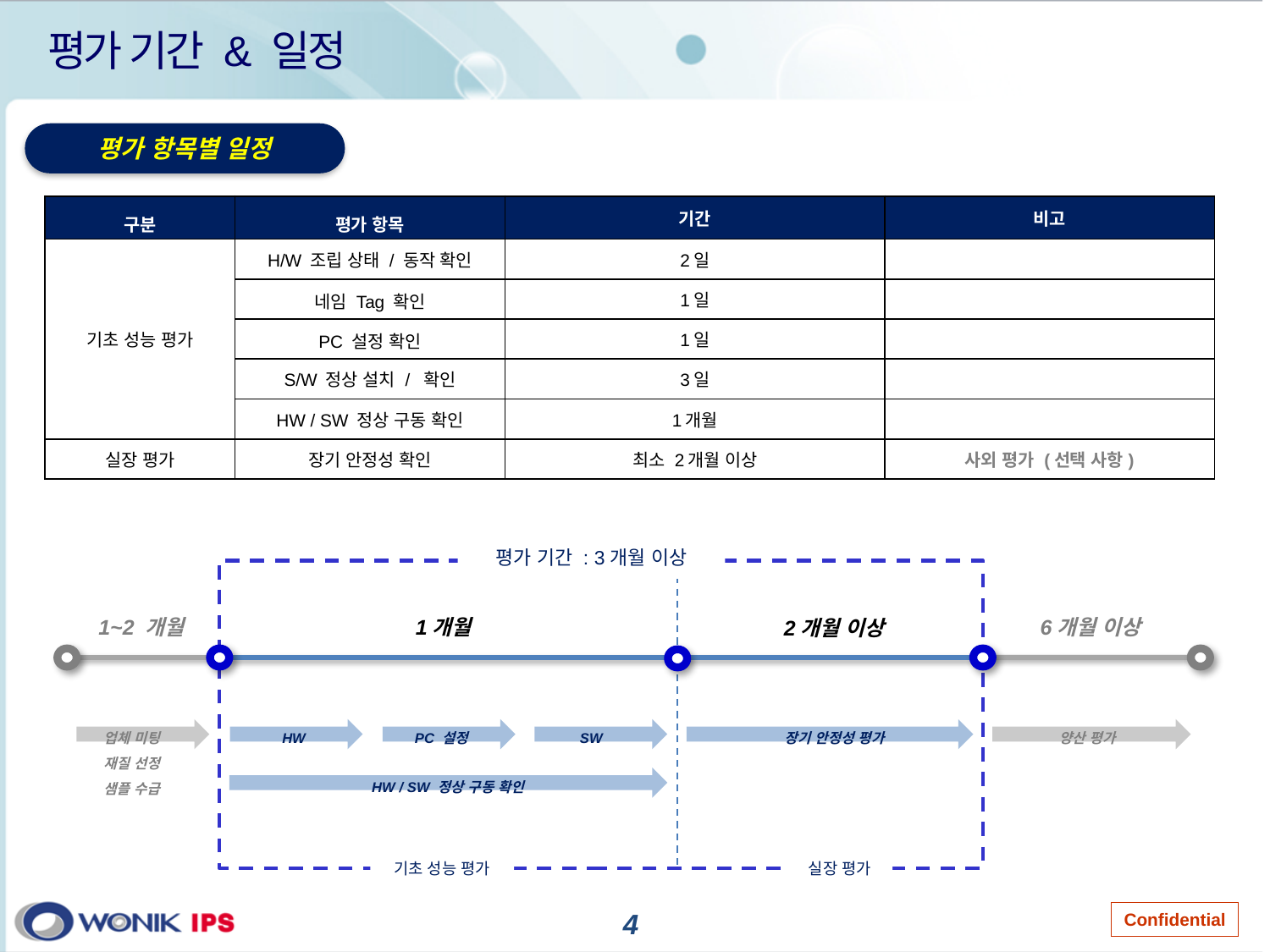

# 평가 기간 & 일정
평가 항목별 일정
| 구분 | 평가 항목 | 기간 | 비고 |
| --- | --- | --- | --- |
| 기초 성능 평가 | H/W 조립 상태 / 동작 확인 | 2일 |  |
|  | 네임 Tag 확인 | 1일 |  |
|  | PC 설정 확인 | 1일 |  |
|  | S/W 정상 설치 / 확인 | 3일 |  |
|  | HW / SW 정상 구동 확인 | 1개월 |  |
| 실장 평가 | 장기 안정성 확인 | 최소 2개월 이상 | 사외 평가 (선택 사항) |
평가 기간 : 3개월 이상

1개월
1~2 개월
6개월 이상
2개월 이상

PC 설정
SW
장기 안정성 평가
업체 미팅
재질 선정
샘플 수급
HW
양산 평가

HW / SW 정상 구동 확인

실장 평가
기초 성능 평가